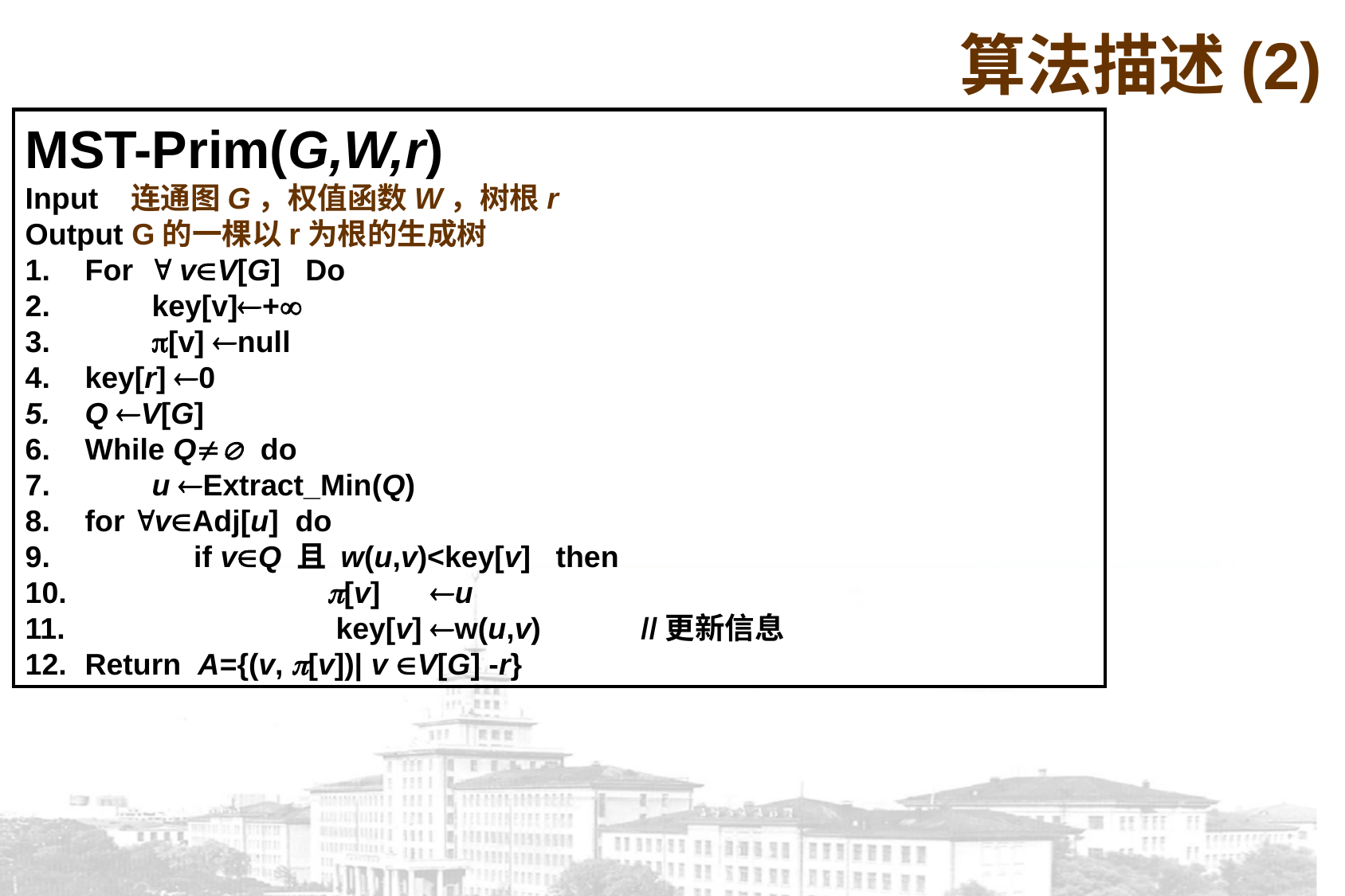

算法描述(2)
MST-Prim(G,W,r)
Input   连通图G，权值函数W，树根r
Output G的一棵以r为根的生成树
For  ∀ v∈V[G]   Do
        key[v]←+∞
        π[v] ←null
key[r] ←0
Q ←V[G]
While Q≠∅  do
        u ←Extract_Min(Q)
for ∀v∈Adj[u]  do
             if v∈Q 且 w(u,v)<key[v]   then
                             π[v]      ←u
                              key[v] ←w(u,v)            //更新信息
Return  A={(v, π[v])| v ∈V[G] -r}